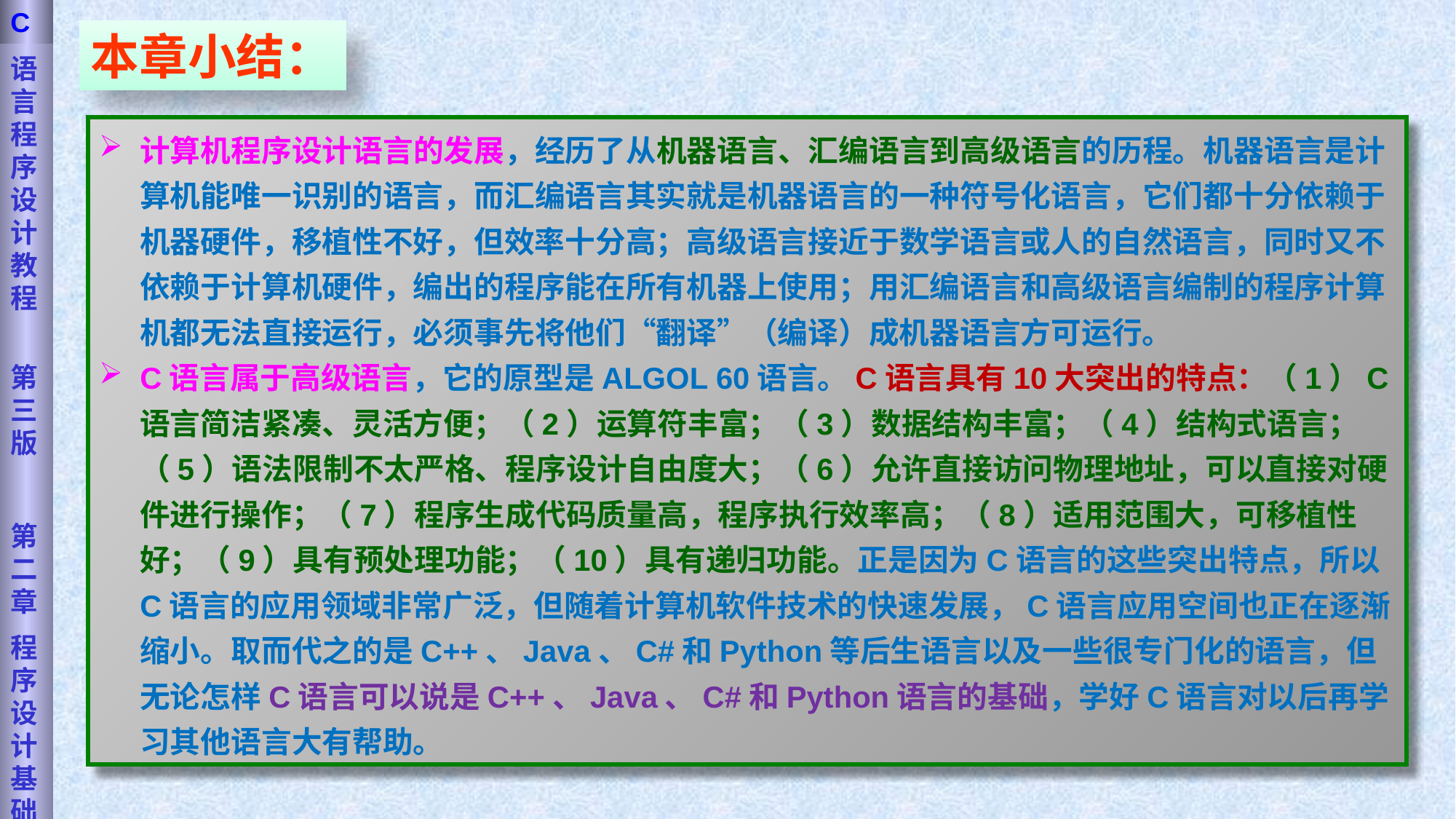

语言程序设计教程
第三版

第二章
程序设计基础
C
本章小结：
计算机程序设计语言的发展，经历了从机器语言、汇编语言到高级语言的历程。机器语言是计算机能唯一识别的语言，而汇编语言其实就是机器语言的一种符号化语言，它们都十分依赖于机器硬件，移植性不好，但效率十分高；高级语言接近于数学语言或人的自然语言，同时又不依赖于计算机硬件，编出的程序能在所有机器上使用；用汇编语言和高级语言编制的程序计算机都无法直接运行，必须事先将他们“翻译”（编译）成机器语言方可运行。
C语言属于高级语言，它的原型是ALGOL 60语言。C语言具有10大突出的特点：（1）C语言简洁紧凑、灵活方便；（2）运算符丰富；（3）数据结构丰富；（4）结构式语言；（5）语法限制不太严格、程序设计自由度大；（6）允许直接访问物理地址，可以直接对硬件进行操作；（7）程序生成代码质量高，程序执行效率高；（8）适用范围大，可移植性好；（9）具有预处理功能；（10）具有递归功能。正是因为C语言的这些突出特点，所以C语言的应用领域非常广泛，但随着计算机软件技术的快速发展，C语言应用空间也正在逐渐缩小。取而代之的是C++、Java、C#和Python等后生语言以及一些很专门化的语言，但无论怎样C语言可以说是C++、Java、C#和Python语言的基础，学好C语言对以后再学习其他语言大有帮助。